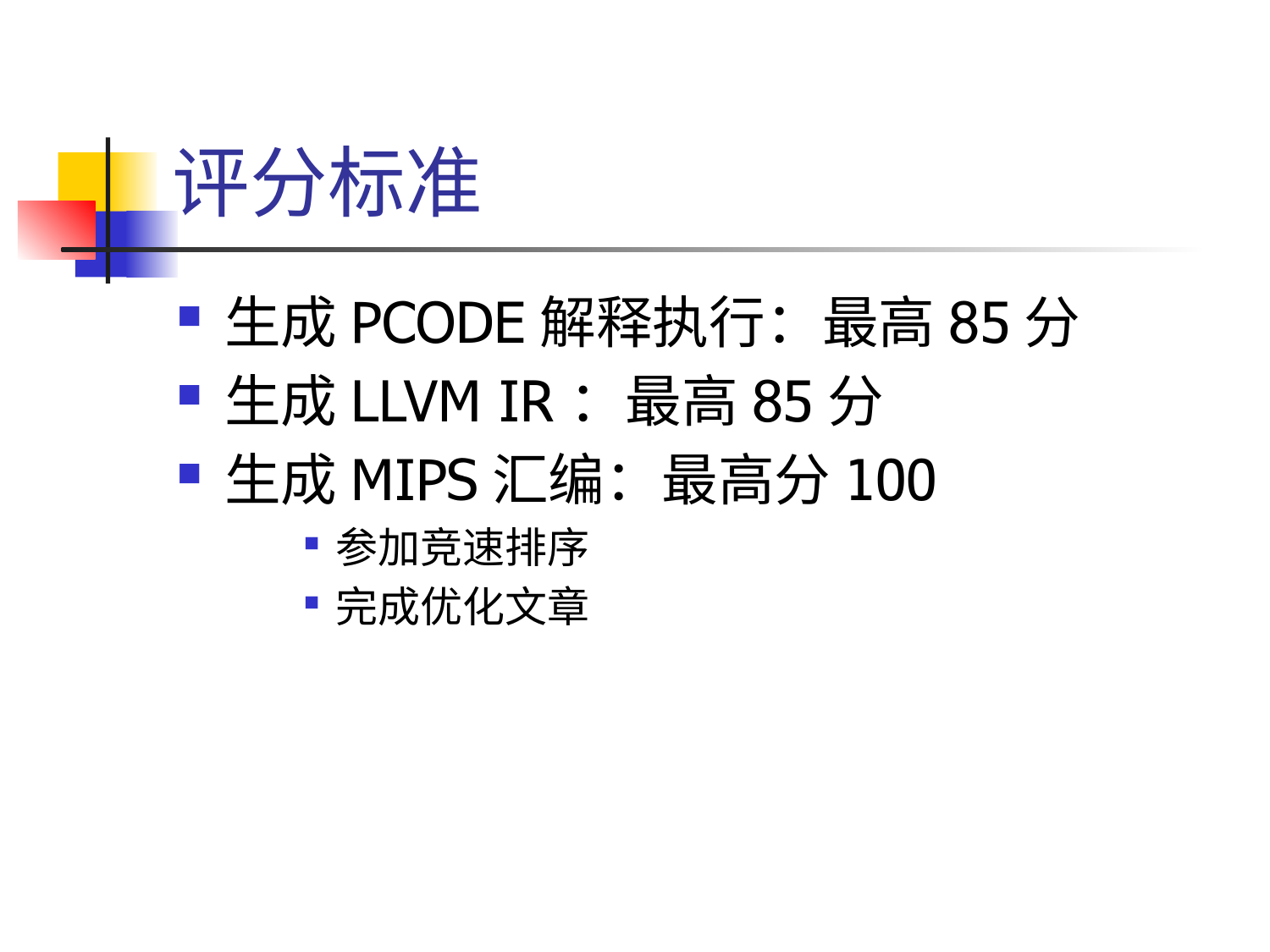

# 评分标准
生成PCODE解释执行：最高85分
生成LLVM IR：最高85分
生成MIPS汇编：最高分100
参加竞速排序
完成优化文章